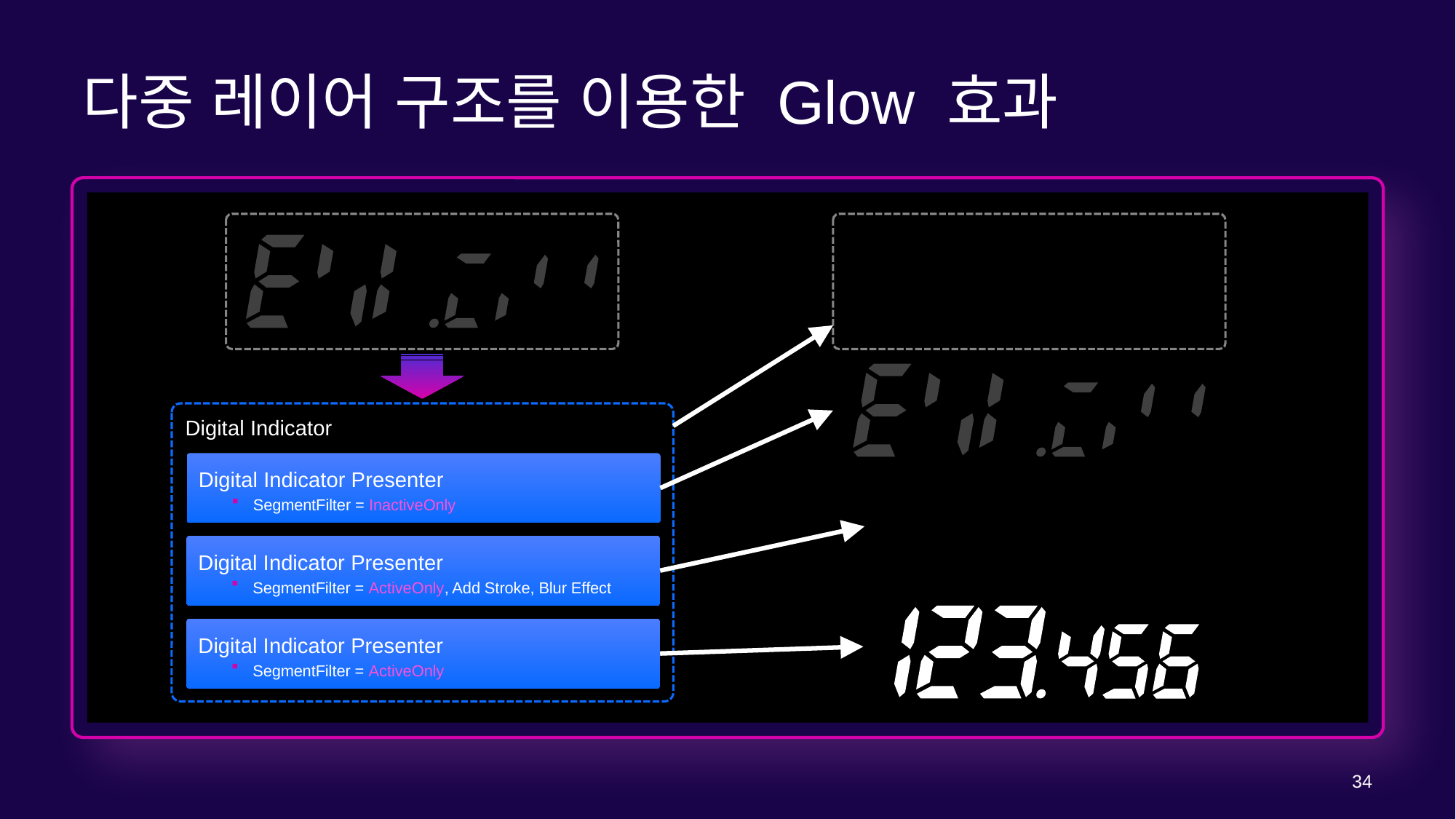

# 다중 레이어 구조를 이용한 Glow 효과

Digital Indicator
Digital Indicator Presenter
SegmentFilter = InactiveOnly
Digital Indicator Presenter
SegmentFilter = ActiveOnly, Add Stroke, Blur Effect
Digital Indicator Presenter
SegmentFilter = ActiveOnly

34